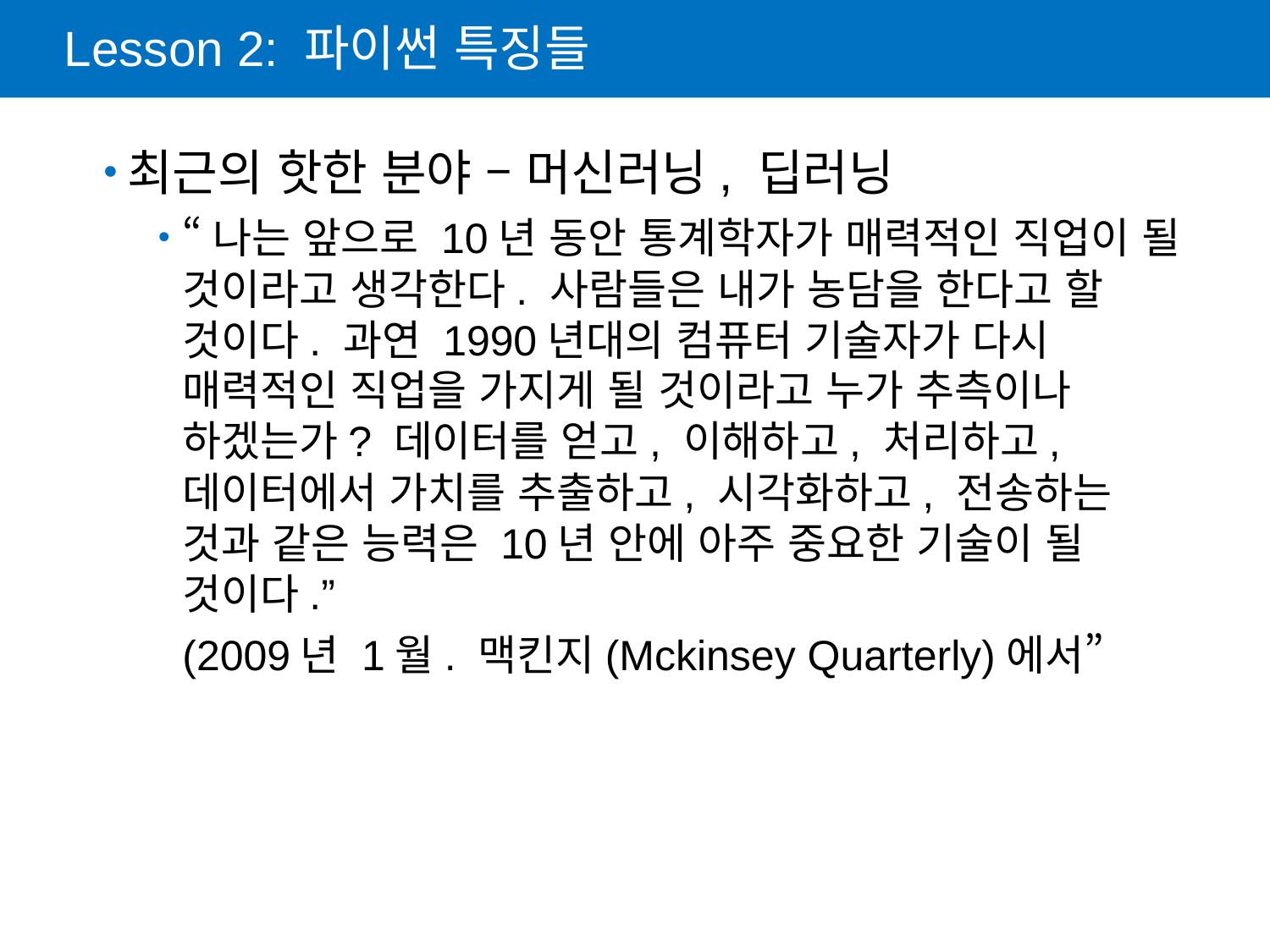

# Lesson 2: 파이썬 특징들
최근의 핫한 분야 – 머신러닝, 딥러닝
“나는 앞으로 10년 동안 통계학자가 매력적인 직업이 될 것이라고 생각한다. 사람들은 내가 농담을 한다고 할 것이다. 과연 1990년대의 컴퓨터 기술자가 다시 매력적인 직업을 가지게 될 것이라고 누가 추측이나 하겠는가? 데이터를 얻고, 이해하고, 처리하고, 데이터에서 가치를 추출하고, 시각화하고, 전송하는 것과 같은 능력은 10년 안에 아주 중요한 기술이 될 것이다.”
	(2009년 1월. 맥킨지(Mckinsey Quarterly)에서”